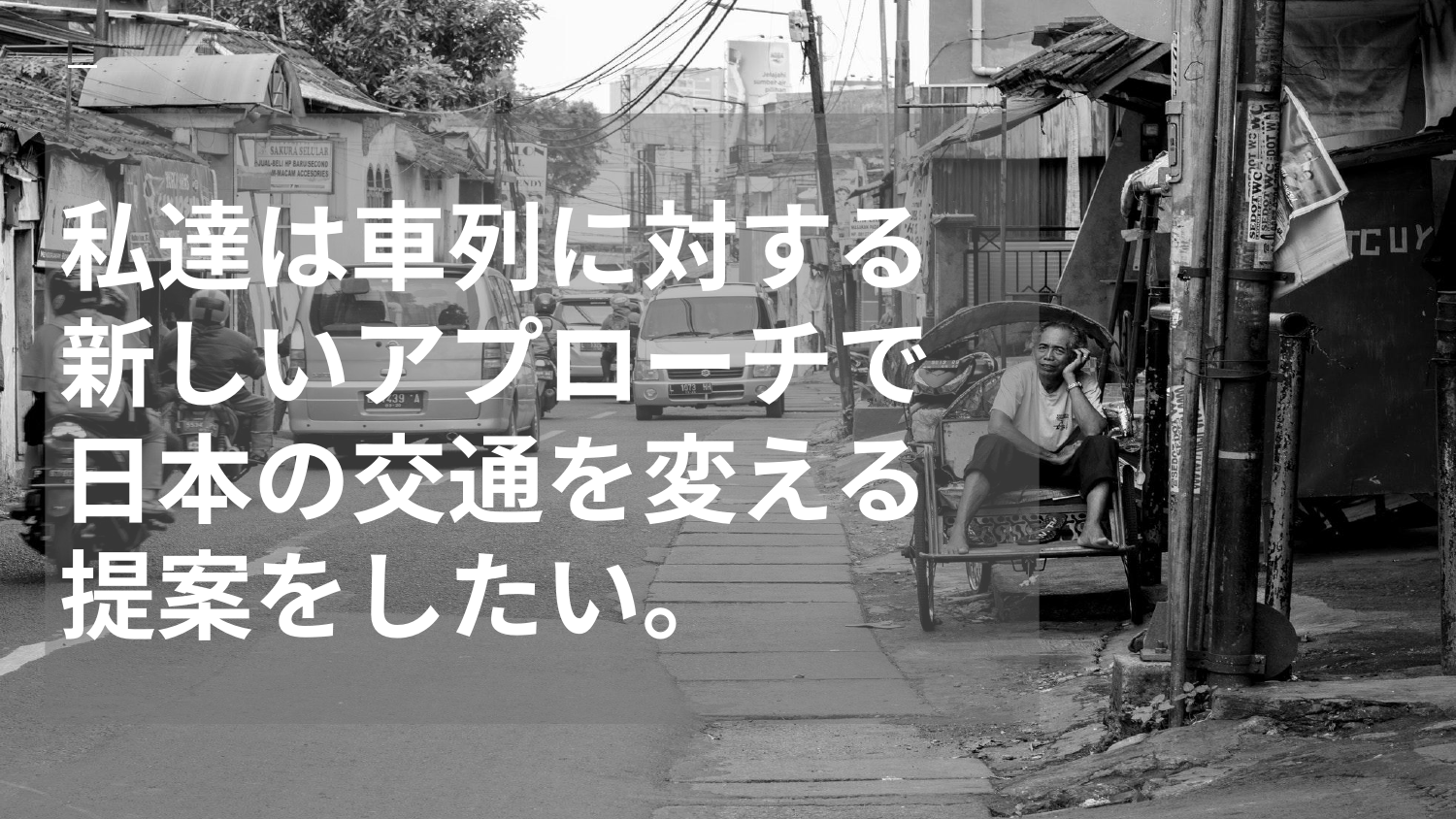

# 私達は車列に対する新しいアプローチで日本の交通を変える提案をしたい。